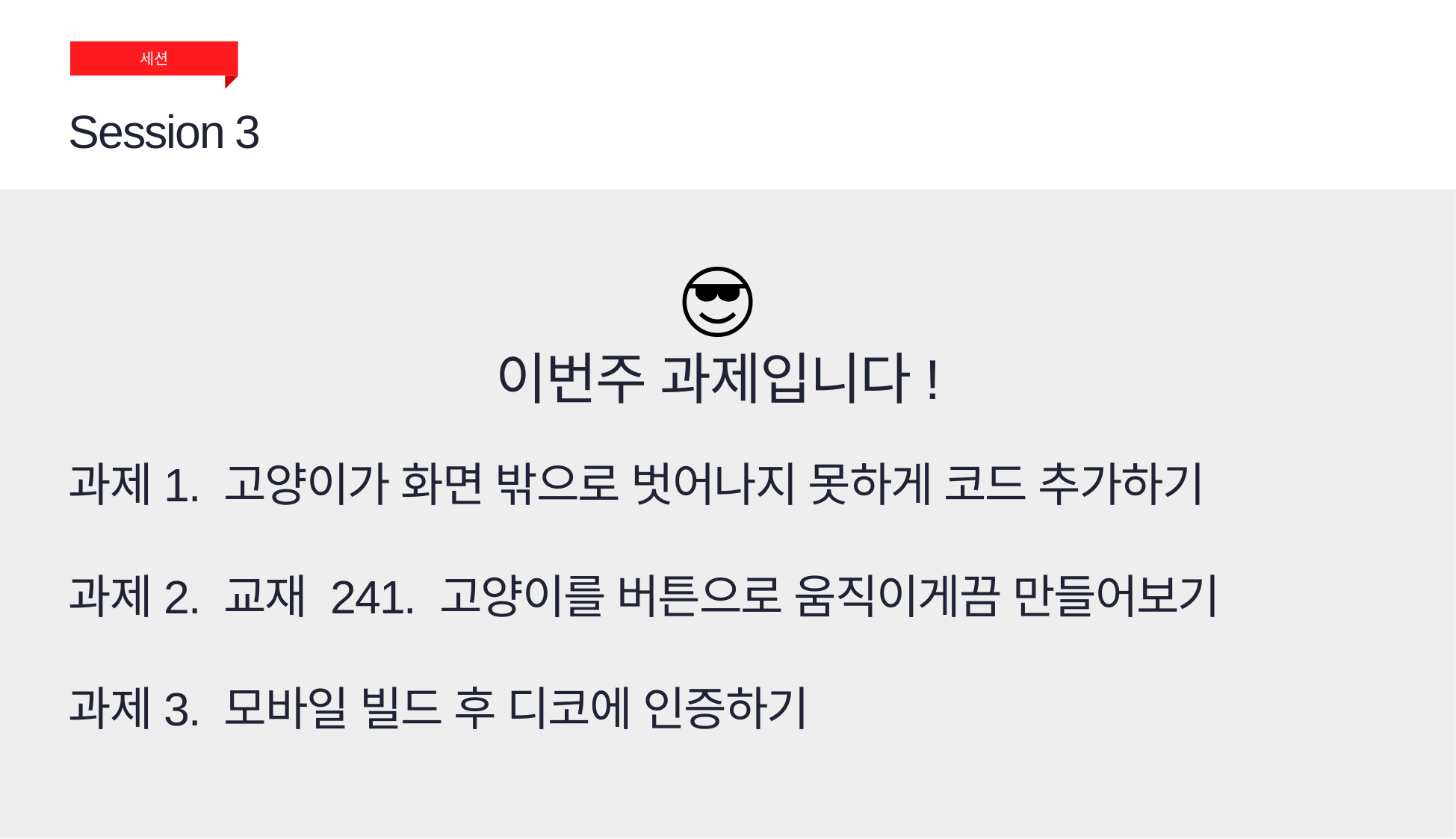

세션

Session 3
😎
이번주 과제입니다!

과제1. 고양이가 화면 밖으로 벗어나지 못하게 코드 추가하기

과제2. 교재 241. 고양이를 버튼으로 움직이게끔 만들어보기

과제3. 모바일 빌드 후 디코에 인증하기